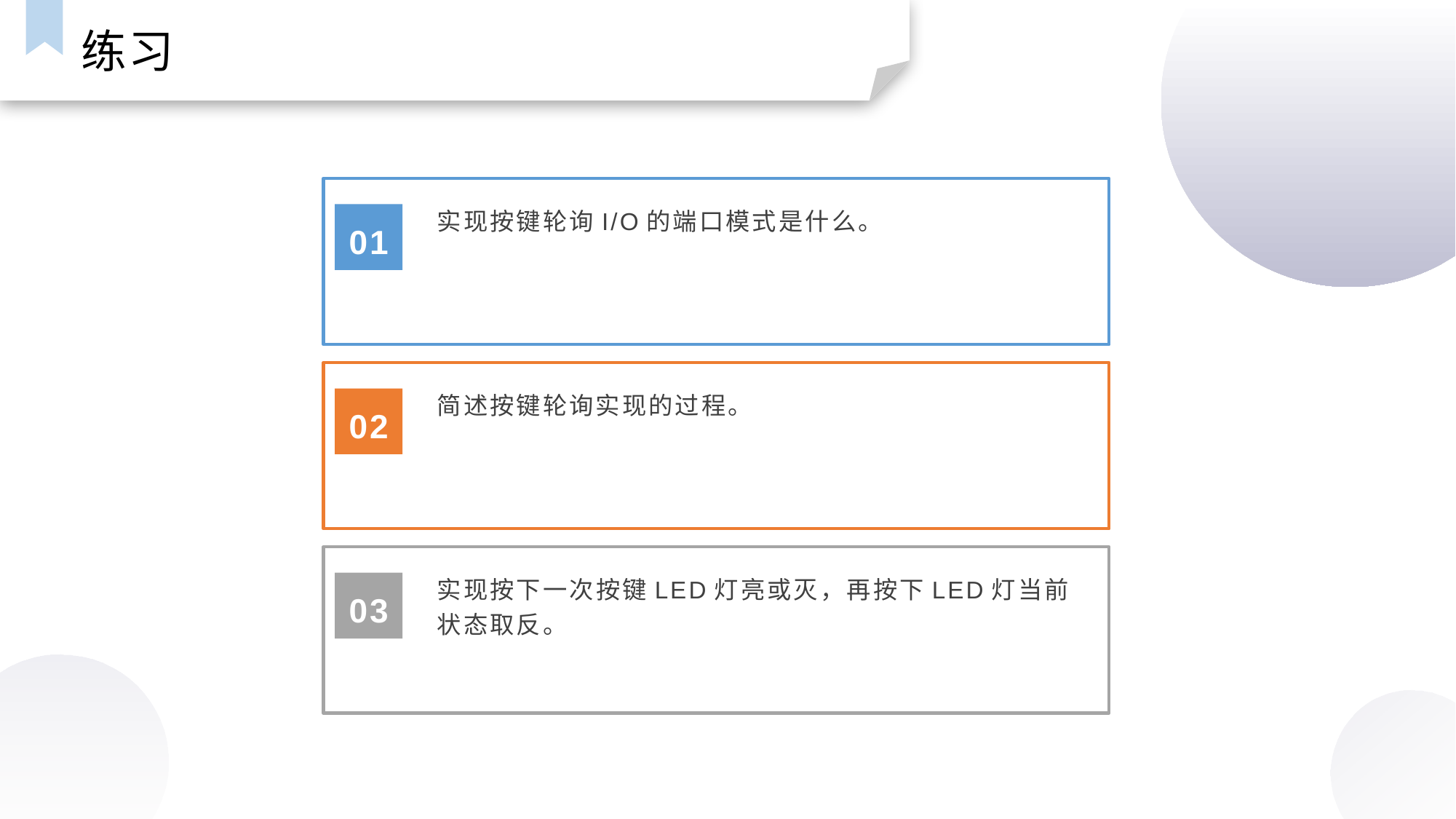

练习

实现按键轮询I/O的端口模式是什么。

01

简述按键轮询实现的过程。

02

实现按下一次按键LED灯亮或灭，再按下LED灯当前状态取反。

03